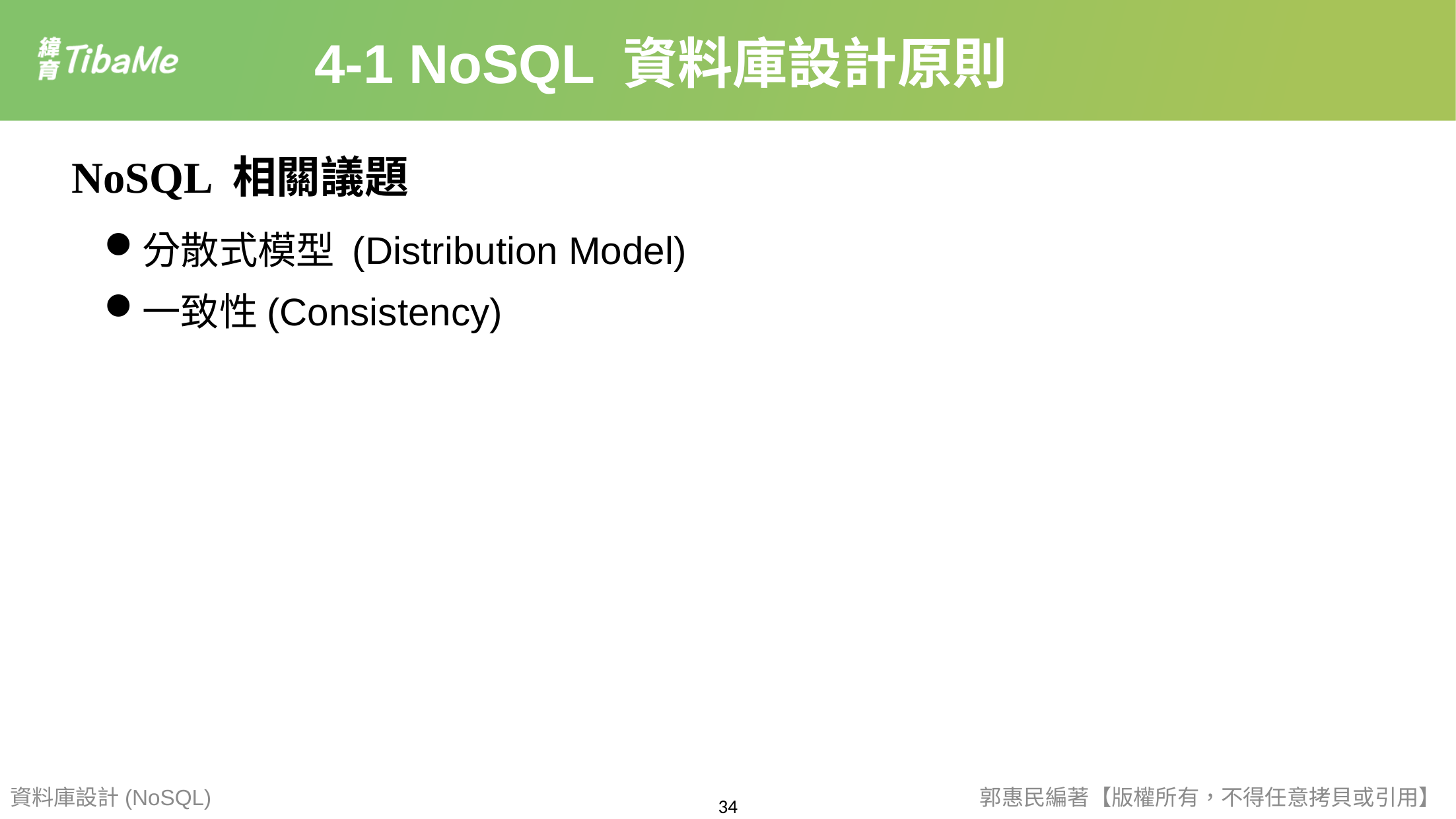

4-1 NoSQL 資料庫設計原則
NoSQL 相關議題

分散式模型 (Distribution Model)
一致性(Consistency)
資料庫設計(NoSQL)
郭惠民編著【版權所有，不得任意拷貝或引用】